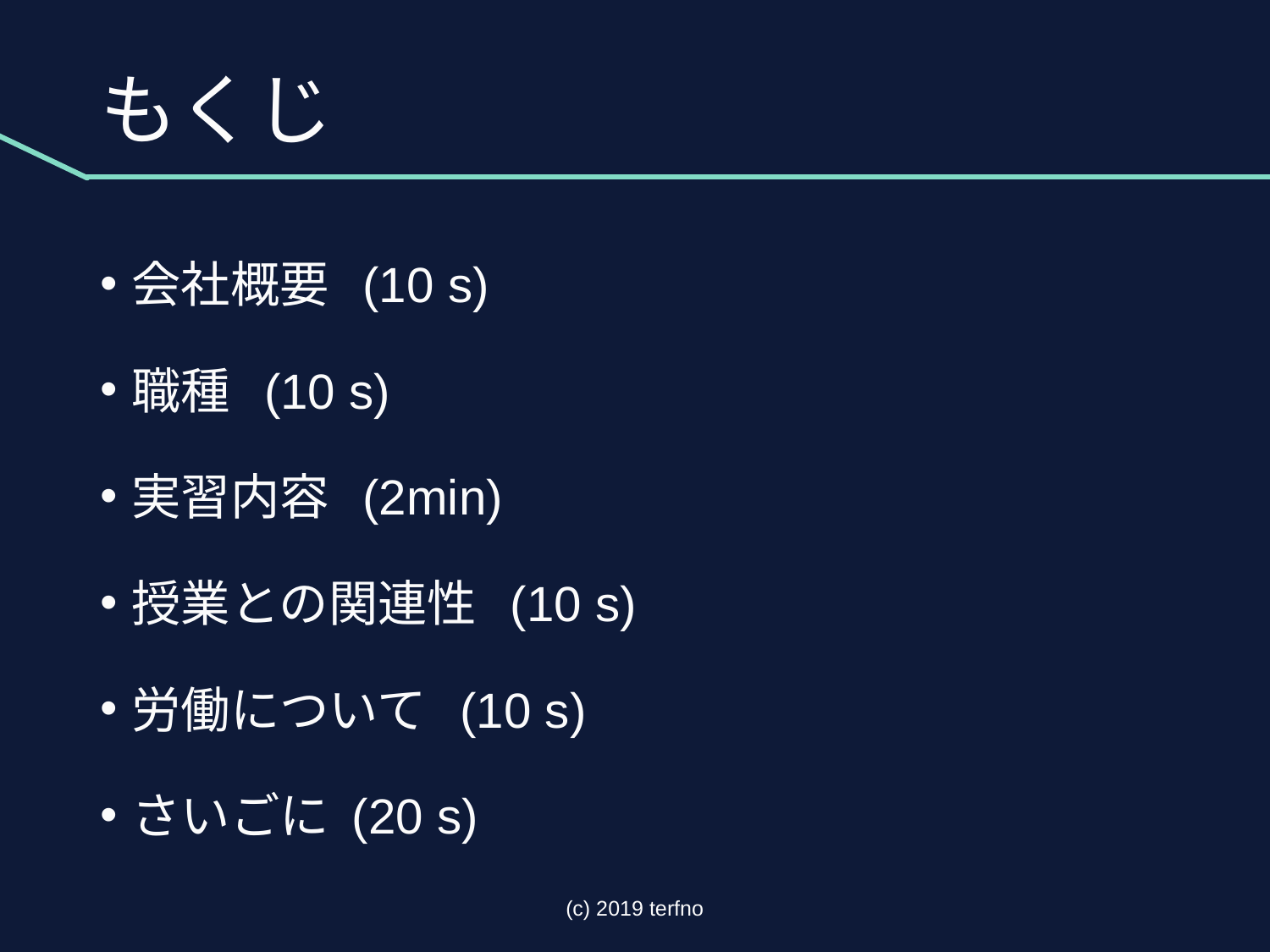

# もくじ
会社概要  (10 s)
職種  (10 s)
実習内容  (2min)
授業との関連性  (10 s)
労働について  (10 s)
さいごに (20 s)
(c) 2019 terfno